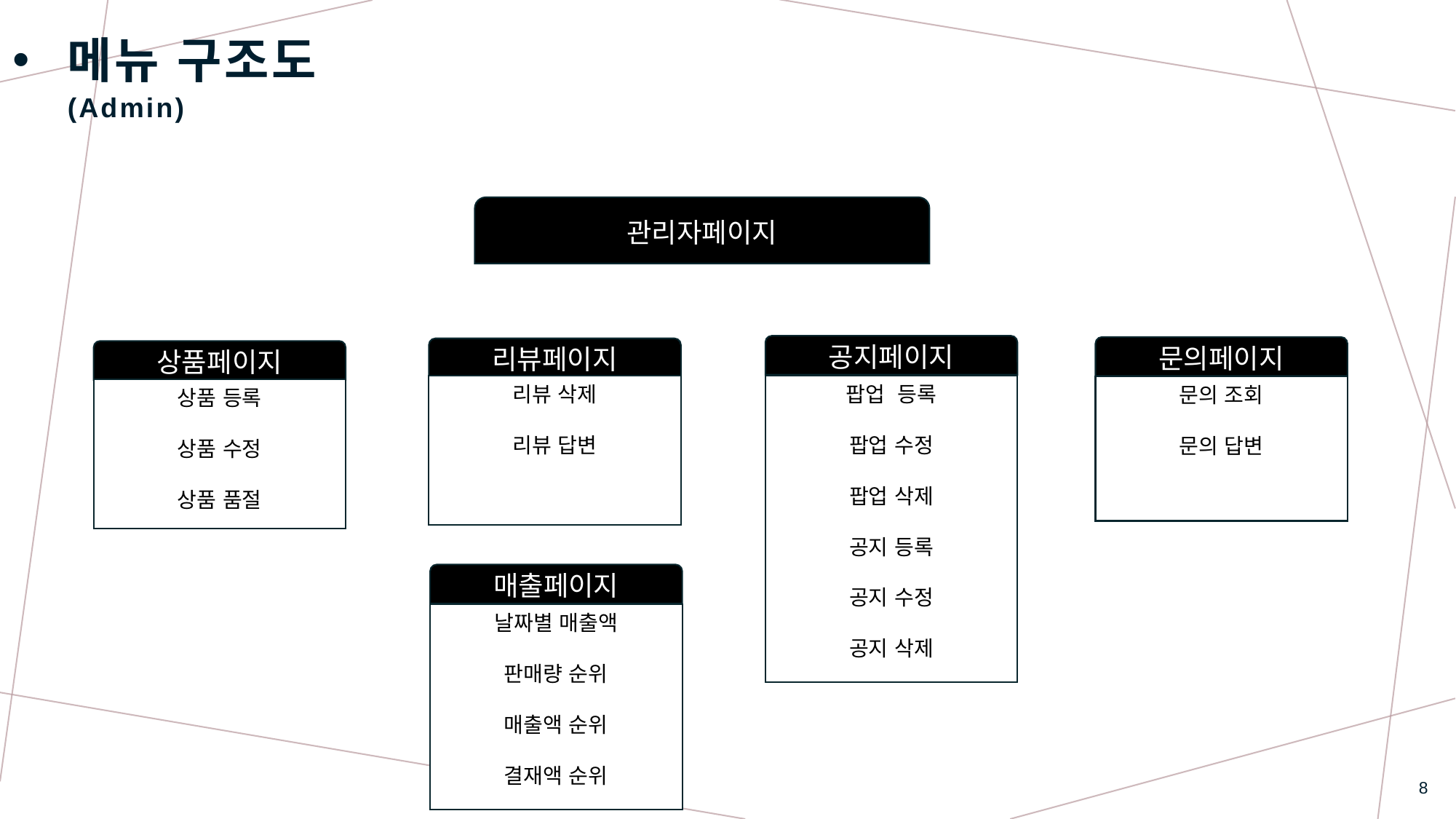

# 메뉴 구조도 (Admin)
관리자페이지
공지페이지
문의페이지
리뷰페이지
상품페이지
리뷰 삭제

리뷰 답변

팝업  등록

팝업 수정

팝업 삭제

공지 등록

공지 수정

공지 삭제

문의 조회

문의 답변
상품 등록

상품 수정

상품 품절

매출페이지
날짜별 매출액

판매량 순위

매출액 순위

결재액 순위

8